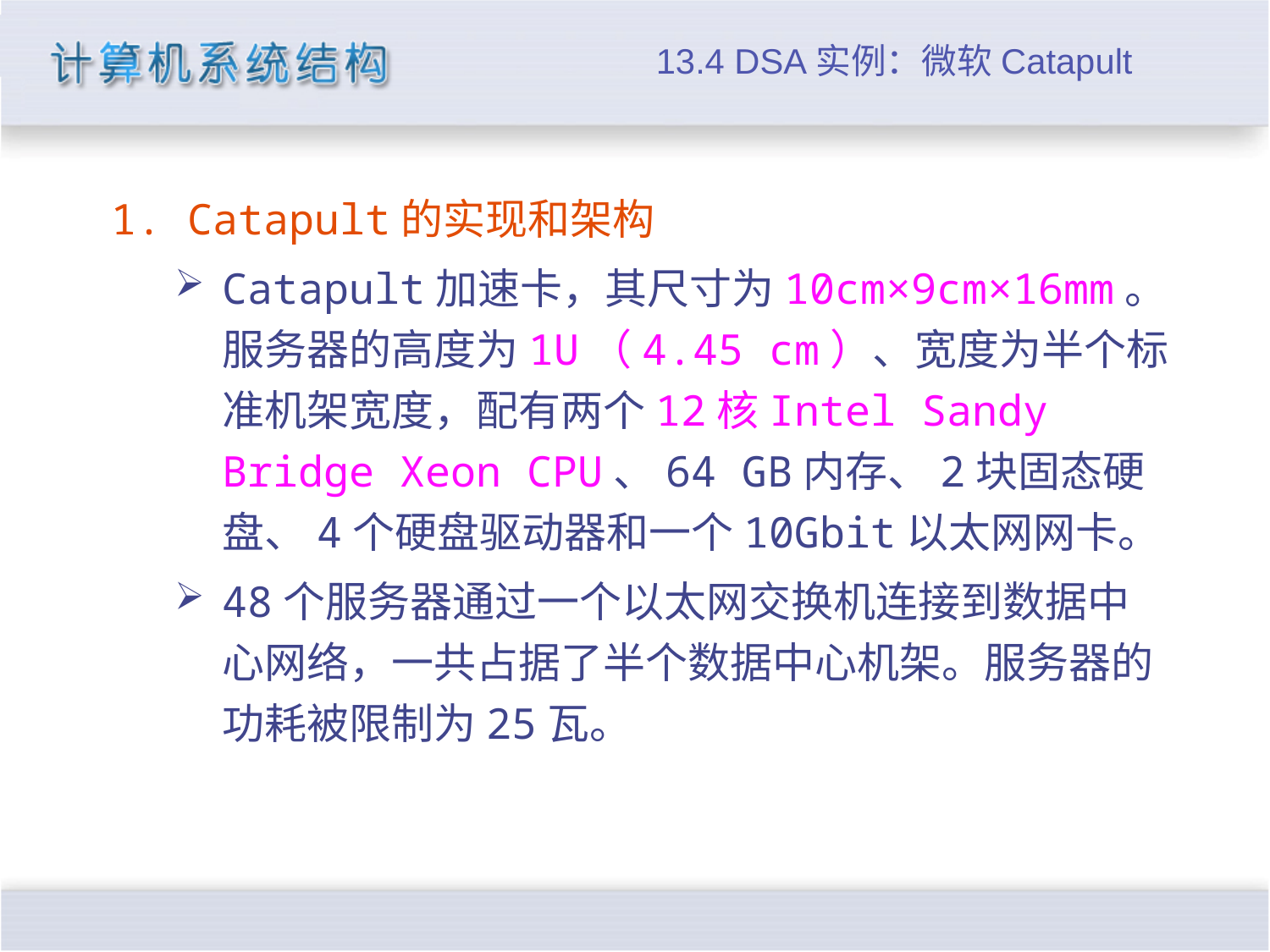

# 13.4 DSA实例：微软Catapult
1. Catapult的实现和架构
Catapult加速卡，其尺寸为10cm×9cm×16mm。服务器的高度为1U（4.45 cm）、宽度为半个标准机架宽度，配有两个12核Intel Sandy Bridge Xeon CPU、64 GB内存、2块固态硬盘、4个硬盘驱动器和一个10Gbit以太网网卡。
48个服务器通过一个以太网交换机连接到数据中心网络，一共占据了半个数据中心机架。服务器的功耗被限制为25瓦。